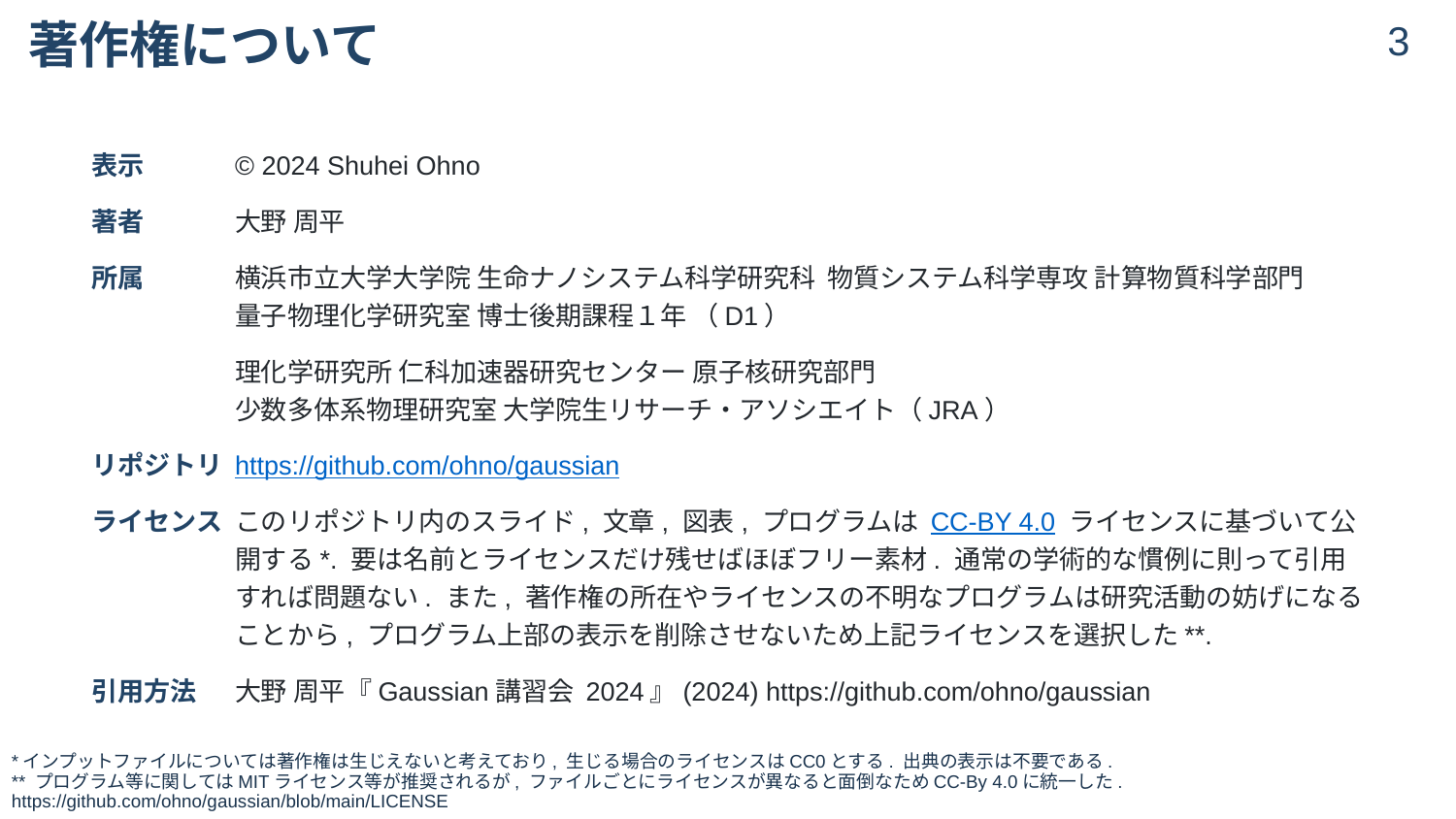

# 著作権について
3
表示	© 2024 Shuhei Ohno
著者	大野 周平
所属	横浜市立大学大学院 生命ナノシステム科学研究科  物質システム科学専攻 計算物質科学部門
量子物理化学研究室 博士後期課程１年 （D1）
	理化学研究所 仁科加速器研究センター 原子核研究部門
少数多体系物理研究室 大学院生リサーチ・アソシエイト（JRA）
リポジトリ	https://github.com/ohno/gaussian
ライセンス	このリポジトリ内のスライド, 文章, 図表, プログラムは CC-BY 4.0 ライセンスに基づいて公開する*. 要は名前とライセンスだけ残せばほぼフリー素材. 通常の学術的な慣例に則って引用すれば問題ない. また, 著作権の所在やライセンスの不明なプログラムは研究活動の妨げになることから, プログラム上部の表示を削除させないため上記ライセンスを選択した**.
引用方法	大野 周平『Gaussian講習会 2024』(2024) https://github.com/ohno/gaussian
*インプットファイルについては著作権は生じえないと考えており, 生じる場合のライセンスはCC0とする. 出典の表示は不要である.
** プログラム等に関してはMITライセンス等が推奨されるが, ファイルごとにライセンスが異なると面倒なためCC-By 4.0に統一した.
https://github.com/ohno/gaussian/blob/main/LICENSE